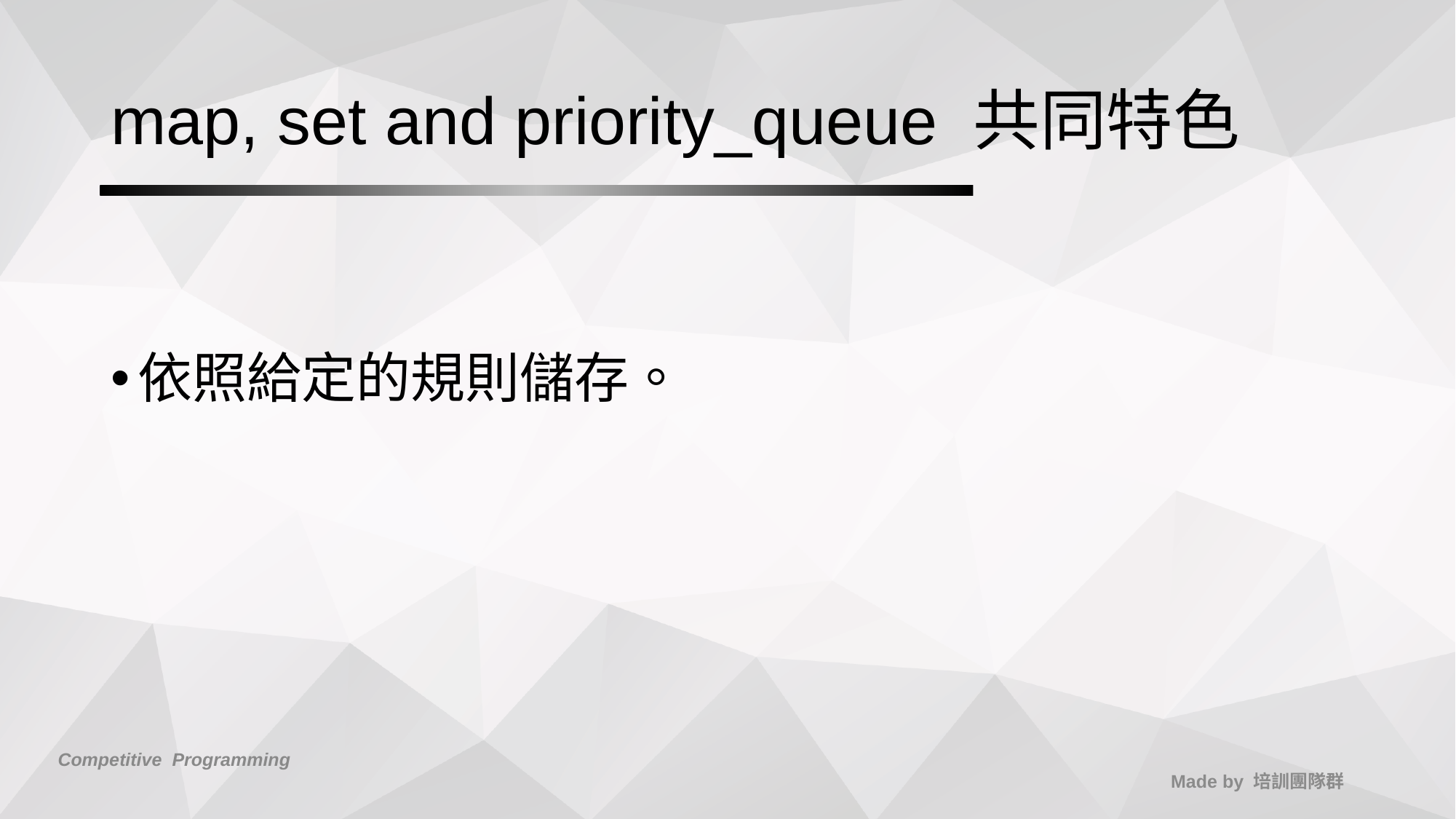

# map, set and priority_queue 共同特色
依照給定的規則儲存。